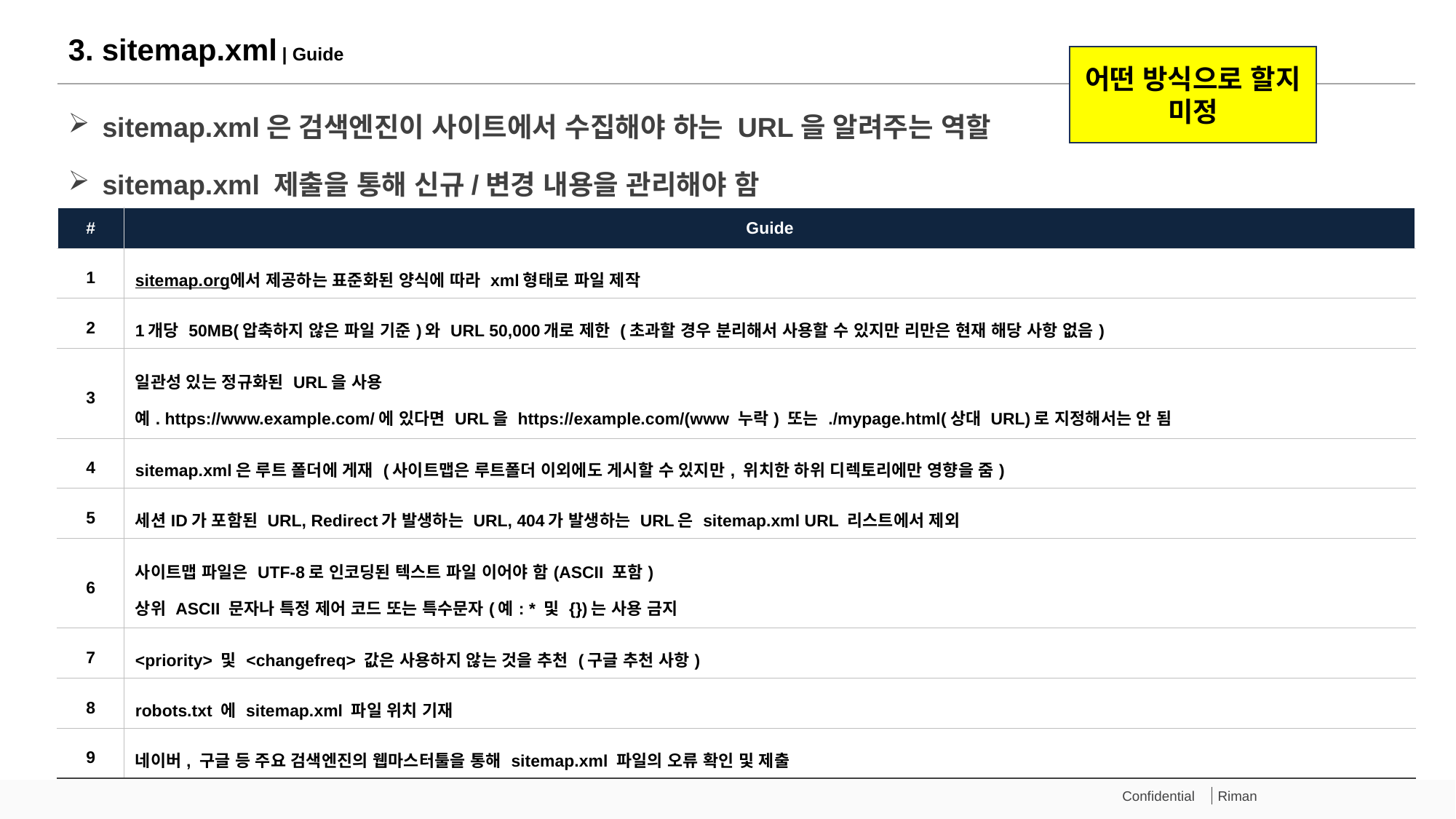

# 3. sitemap.xml | Guide
어떤 방식으로 할지 미정
sitemap.xml은 검색엔진이 사이트에서 수집해야 하는 URL을 알려주는 역할
sitemap.xml 제출을 통해 신규/변경 내용을 관리해야 함
| # | Guide |
| --- | --- |
| 1 | sitemap.org에서 제공하는 표준화된 양식에 따라 xml형태로 파일 제작 |
| 2 | 1개당 50MB(압축하지 않은 파일 기준)와 URL 50,000개로 제한 (초과할 경우 분리해서 사용할 수 있지만 리만은 현재 해당 사항 없음) |
| 3 | 일관성 있는 정규화된 URL을 사용 예. https://www.example.com/에 있다면 URL을 https://example.com/(www 누락) 또는 ./mypage.html(상대 URL)로 지정해서는 안 됨 |
| 4 | sitemap.xml은 루트 폴더에 게재 (사이트맵은 루트폴더 이외에도 게시할 수 있지만, 위치한 하위 디렉토리에만 영향을 줌) |
| 5 | 세션ID가 포함된 URL, Redirect가 발생하는 URL, 404가 발생하는 URL은 sitemap.xml URL 리스트에서 제외 |
| 6 | 사이트맵 파일은 UTF-8로 인코딩된 텍스트 파일 이어야 함(ASCII 포함) 상위 ASCII 문자나 특정 제어 코드 또는 특수문자(예: \* 및 {})는 사용 금지 |
| 7 | <priority> 및 <changefreq> 값은 사용하지 않는 것을 추천 (구글 추천 사항) |
| 8 | robots.txt 에 sitemap.xml 파일 위치 기재 |
| 9 | 네이버, 구글 등 주요 검색엔진의 웹마스터툴을 통해 sitemap.xml 파일의 오류 확인 및 제출 |